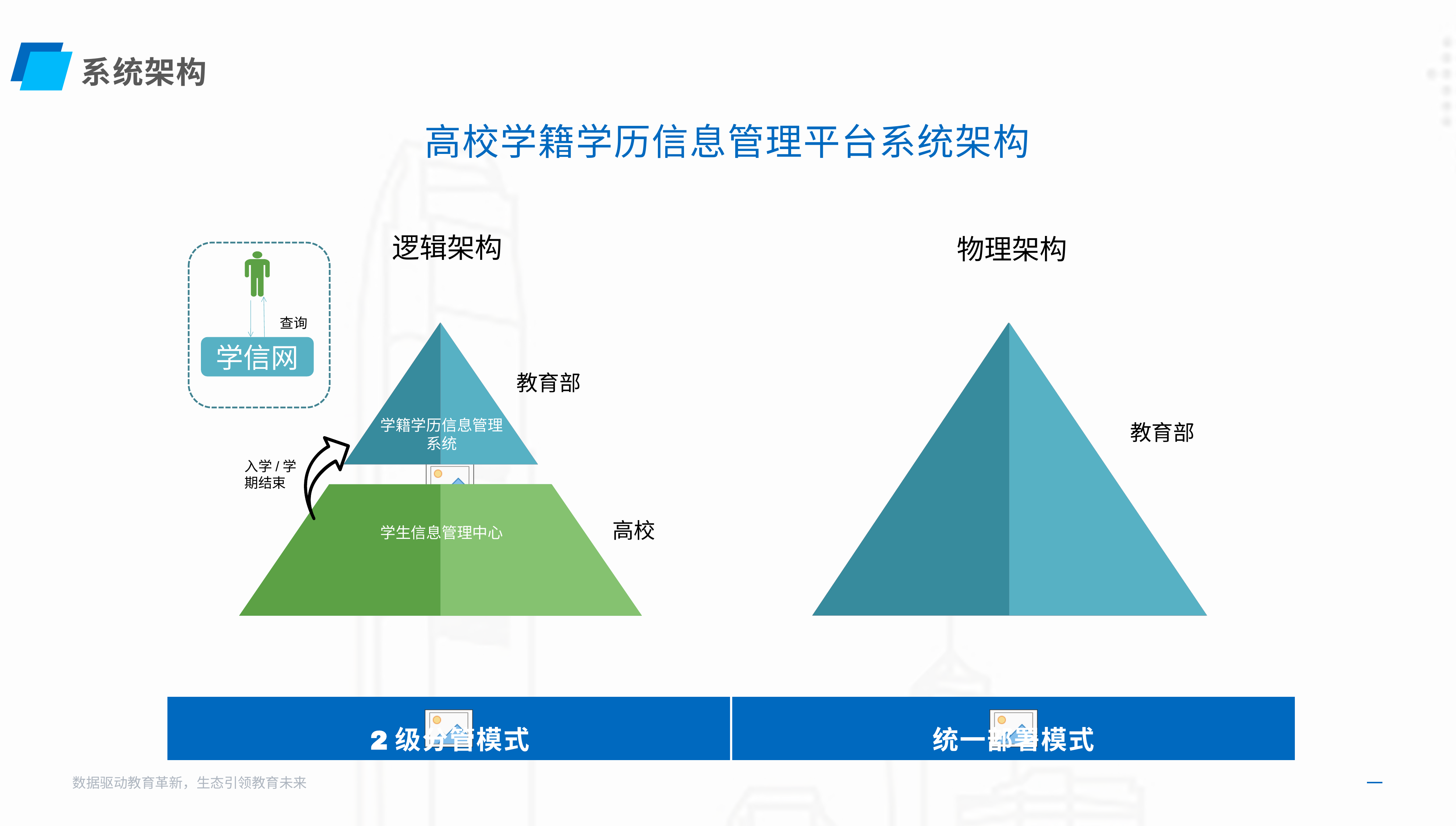

系统架构
高校学籍学历信息管理平台系统架构

逻辑架构
物理架构

查询

学信网
教育部
学籍学历信息管理系统
教育部

入学/学期结束
学生信息管理中心
高校

2级分管模式
统一部署模式